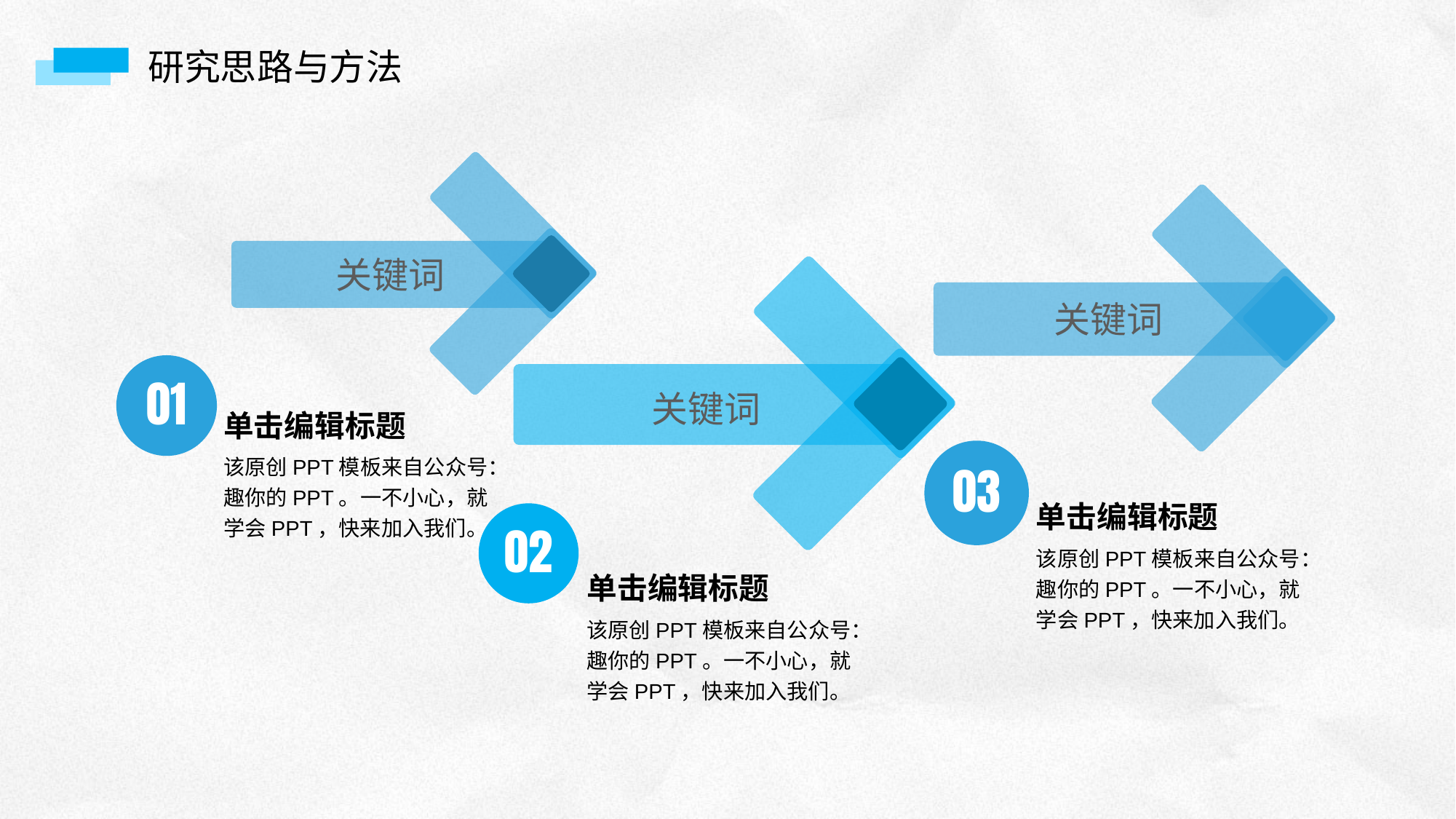

研究思路与方法

关键词

关键词

01
关键词
单击编辑标题

该原创PPT模板来自公众号：趣你的PPT。一不小心，就学会PPT，快来加入我们。
03
单击编辑标题

02
该原创PPT模板来自公众号：趣你的PPT。一不小心，就学会PPT，快来加入我们。
单击编辑标题
该原创PPT模板来自公众号：趣你的PPT。一不小心，就学会PPT，快来加入我们。